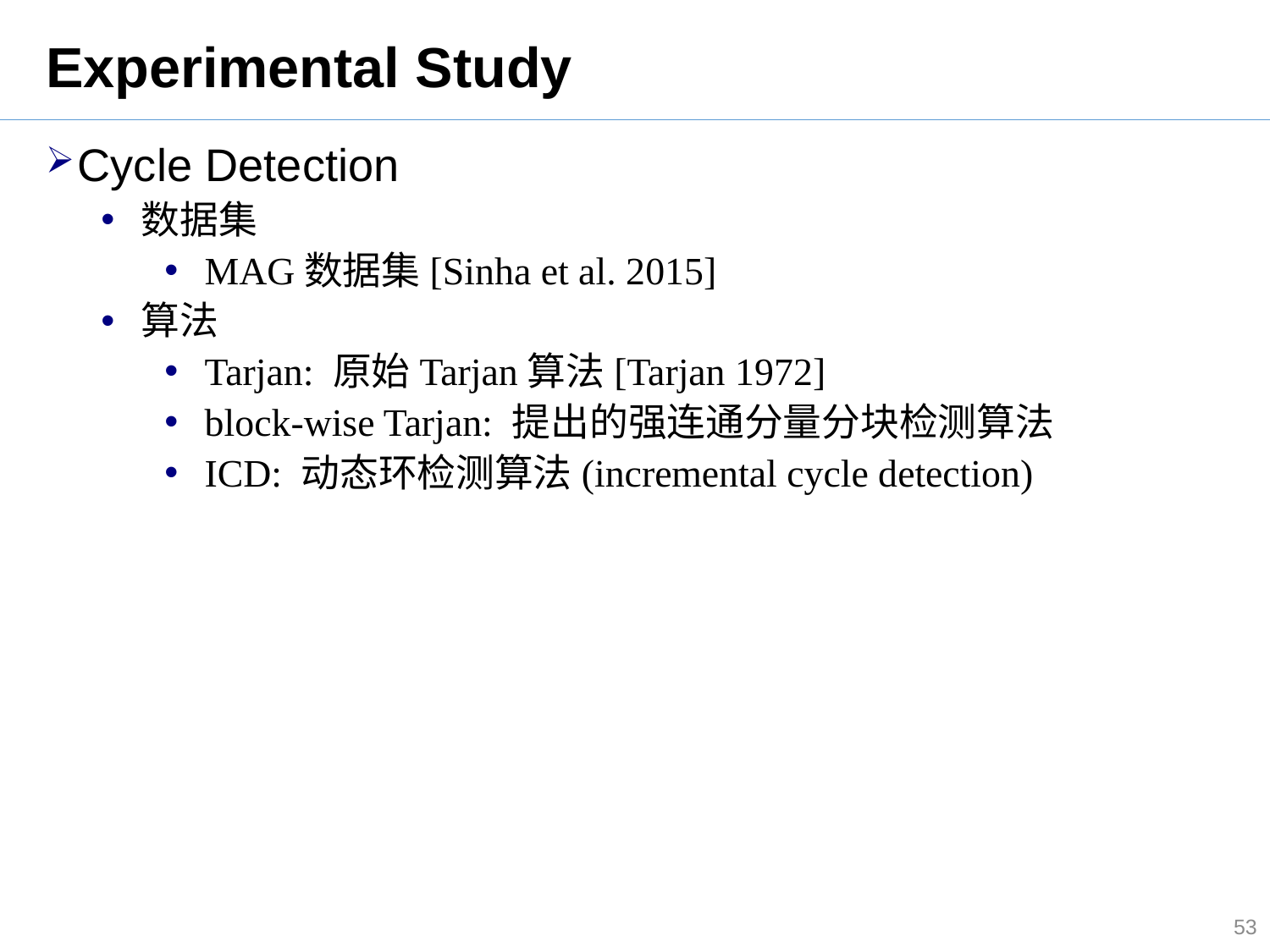

# Experimental Study
Cycle Detection
数据集
MAG数据集[Sinha et al. 2015]
算法
Tarjan: 原始Tarjan算法[Tarjan 1972]
block-wise Tarjan: 提出的强连通分量分块检测算法
ICD: 动态环检测算法(incremental cycle detection)

53